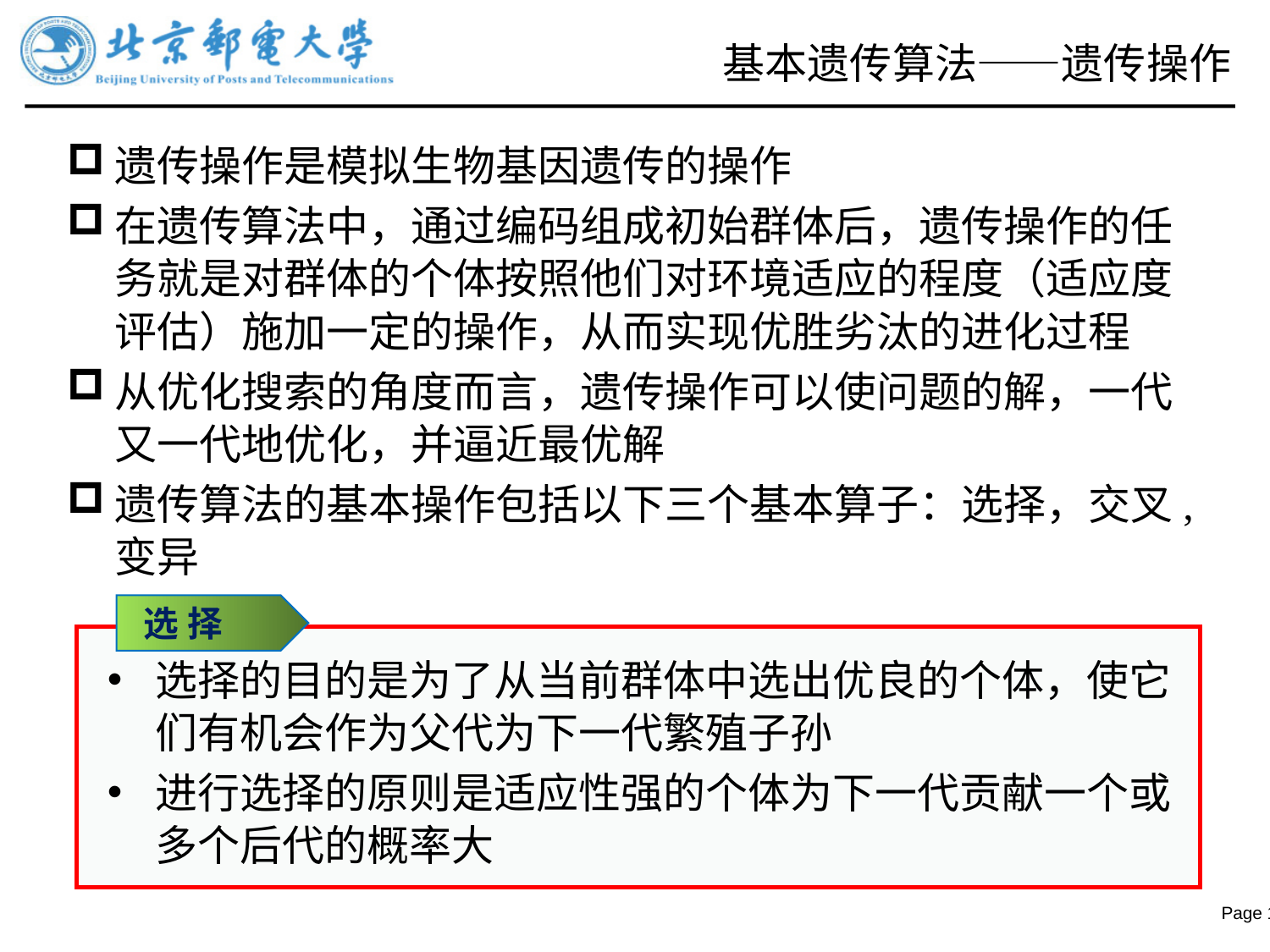

# 基本遗传算法——遗传操作
遗传操作是模拟生物基因遗传的操作
在遗传算法中，通过编码组成初始群体后，遗传操作的任务就是对群体的个体按照他们对环境适应的程度（适应度评估）施加一定的操作，从而实现优胜劣汰的进化过程
从优化搜索的角度而言，遗传操作可以使问题的解，一代又一代地优化，并逼近最优解
遗传算法的基本操作包括以下三个基本算子：选择，交叉,  变异
选 择

选择的目的是为了从当前群体中选出优良的个体，使它们有机会作为父代为下一代繁殖子孙
进行选择的原则是适应性强的个体为下一代贡献一个或多个后代的概率大